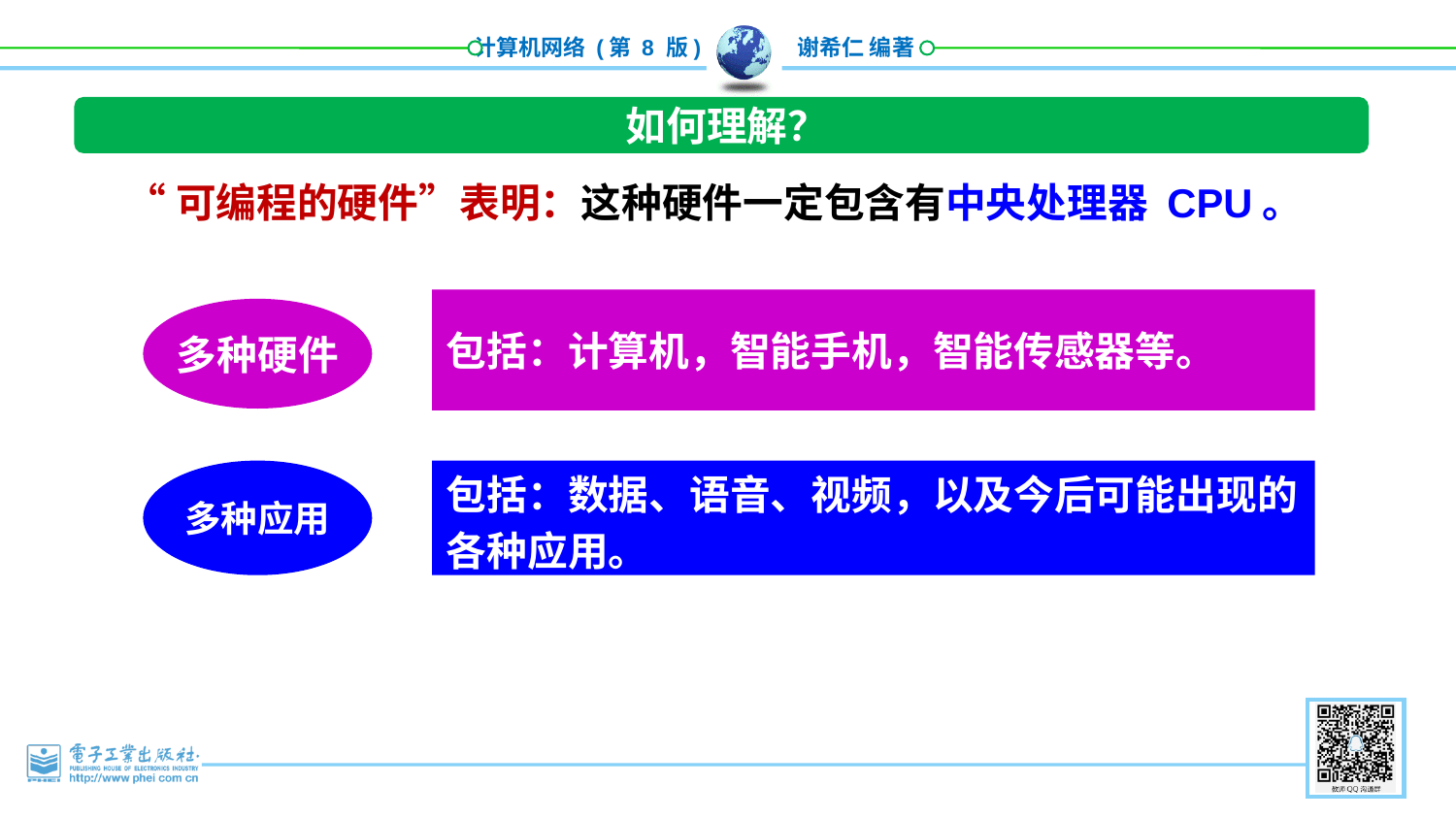

如何理解？
    “可编程的硬件”表明：这种硬件一定包含有中央处理器 CPU。

包括：计算机，智能手机，智能传感器等。
多种硬件
多种应用
包括：数据、语音、视频，以及今后可能出现的各种应用。